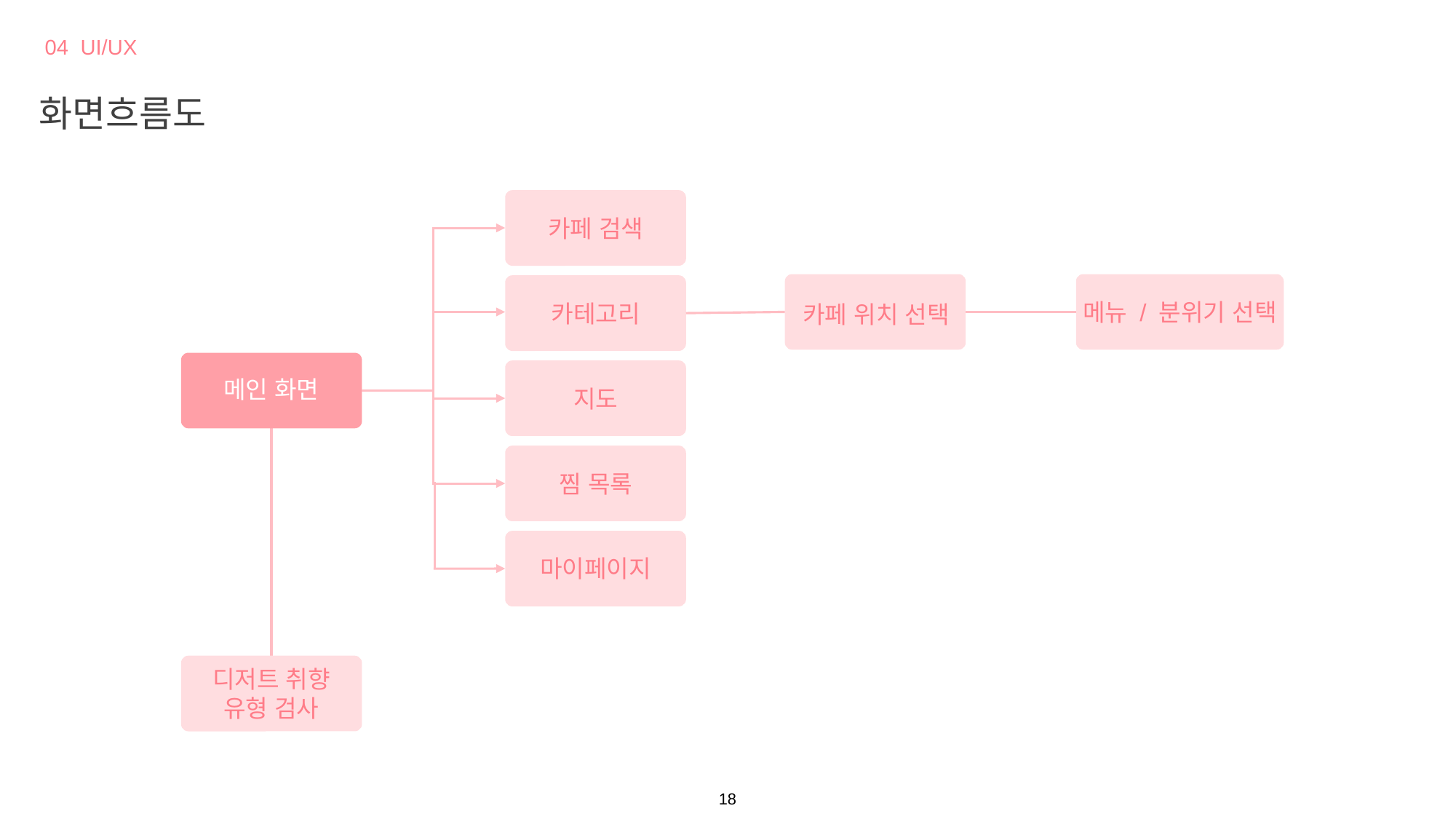

04  UI/UX
화면흐름도

카페 검색

메뉴 / 분위기 선택
카테고리
카페 위치 선택

메인 화면
지도

찜 목록

마이페이지

디저트 취향
유형 검사
18